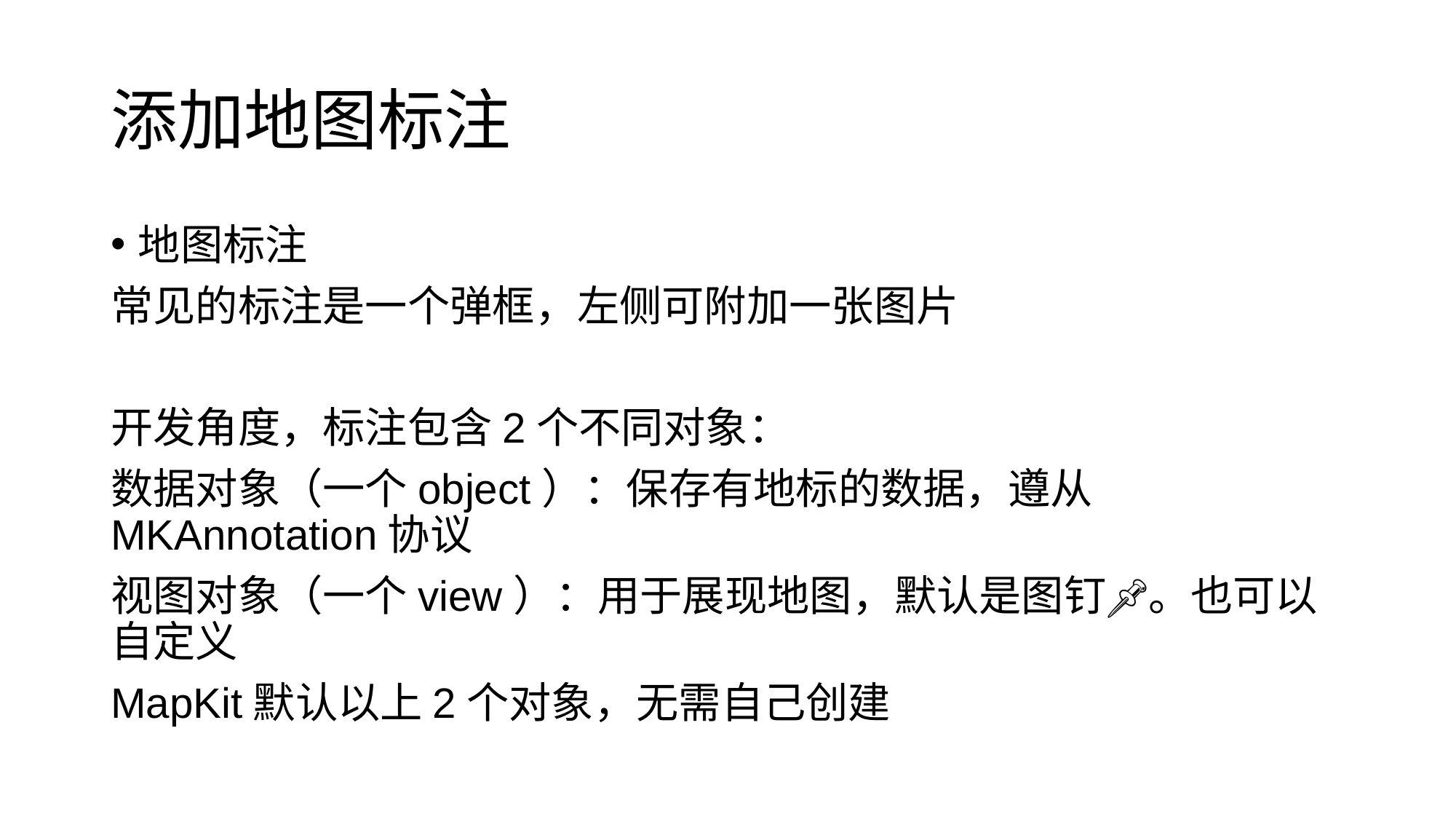

# 添加地图标注
地图标注
常见的标注是一个弹框，左侧可附加一张图片

开发角度，标注包含2个不同对象：
数据对象（一个object）：保存有地标的数据，遵从MKAnnotation协议
视图对象（一个view）：用于展现地图，默认是图钉📌。也可以自定义
MapKit默认以上2个对象，无需自己创建